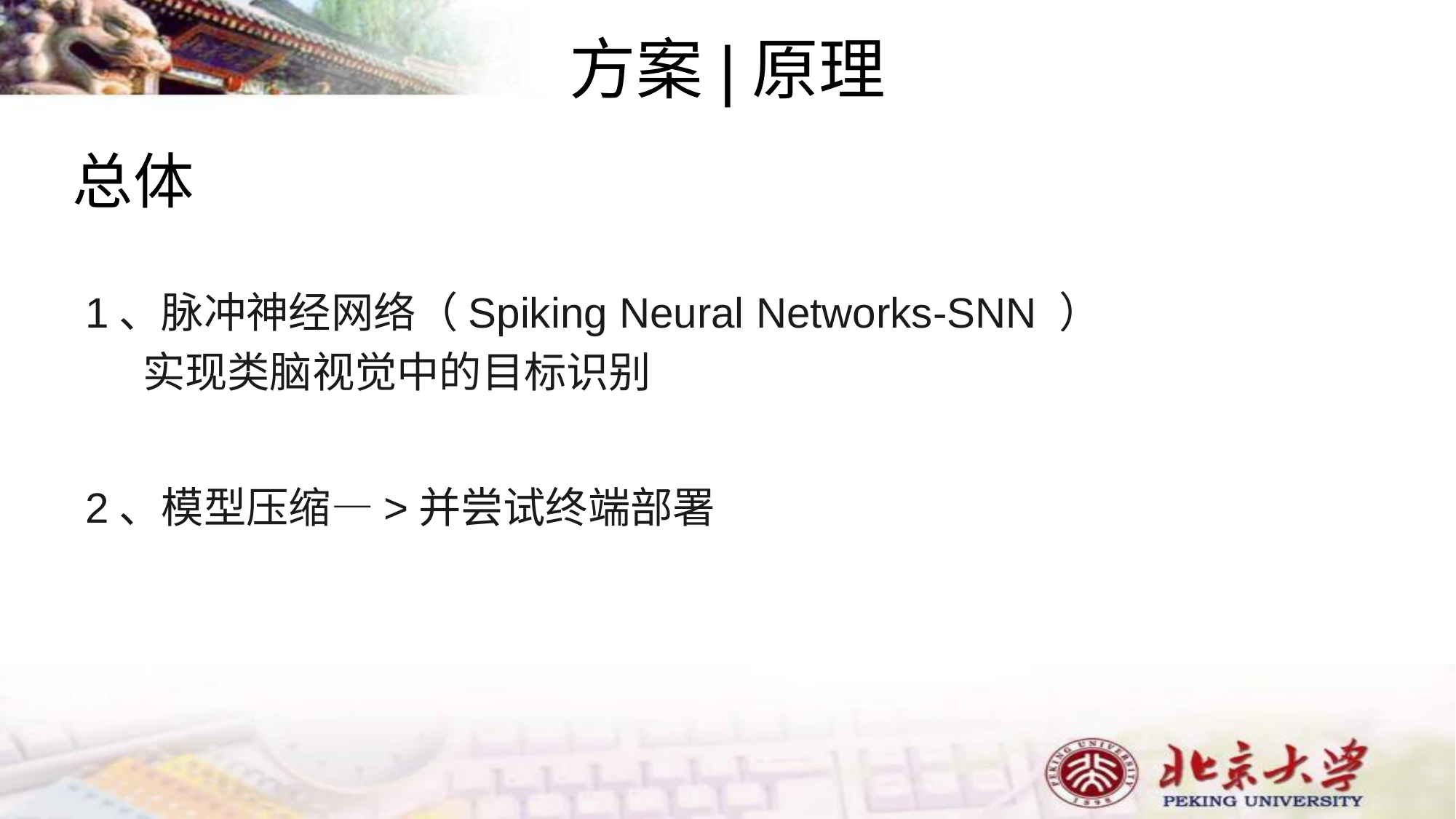

方案|原理
总体
1、脉冲神经网络（Spiking Neural Networks-SNN ）
     实现类脑视觉中的目标识别

2、模型压缩—>并尝试终端部署